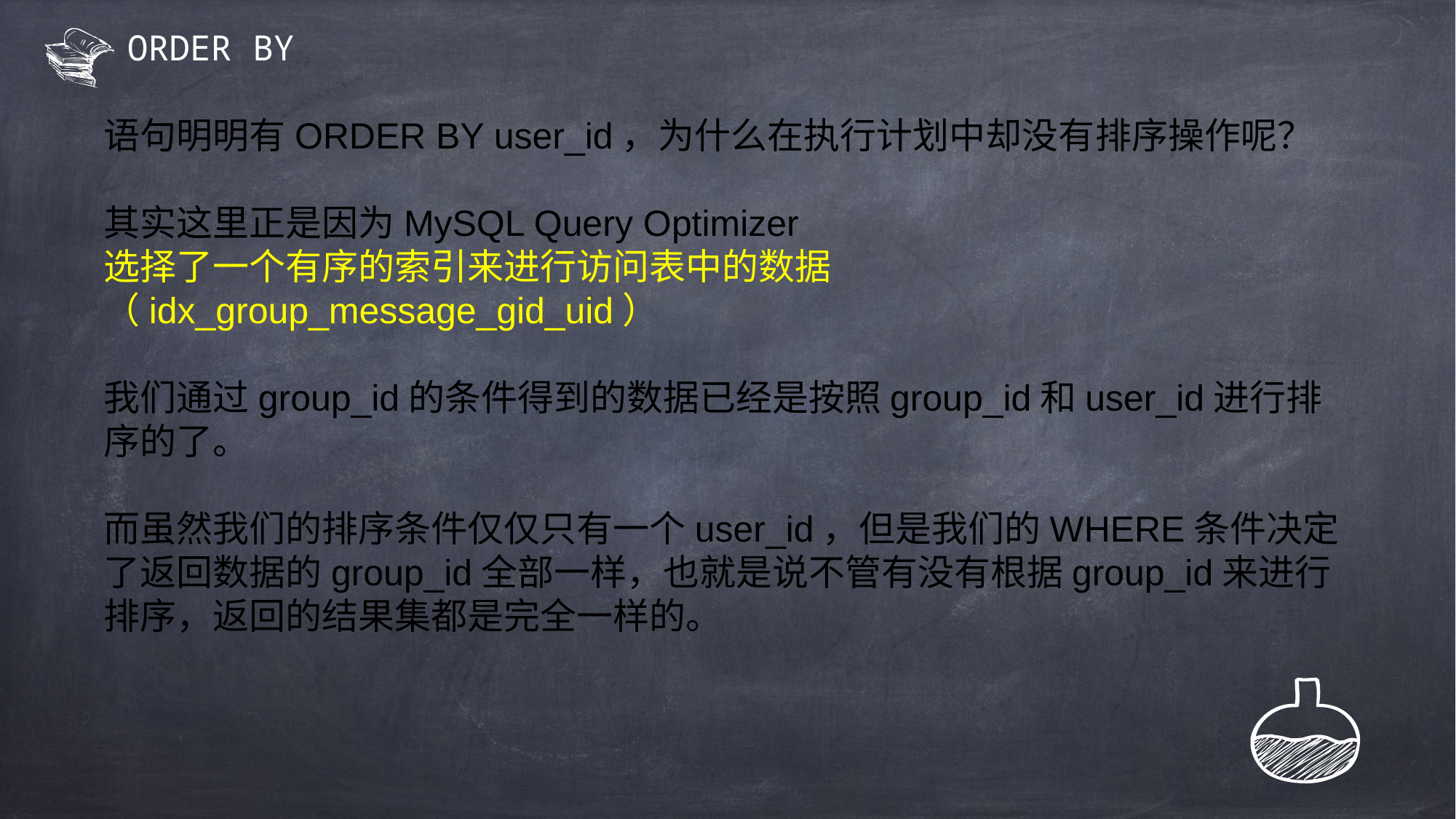

# ORDER BY

语句明明有ORDER BY user_id，为什么在执行计划中却没有排序操作呢？

其实这里正是因为MySQL Query Optimizer
选择了一个有序的索引来进行访问表中的数据（idx_group_message_gid_uid）

我们通过group_id的条件得到的数据已经是按照group_id和user_id进行排序的了。

而虽然我们的排序条件仅仅只有一个user_id，但是我们的WHERE条件决定了返回数据的group_id全部一样，也就是说不管有没有根据group_id来进行排序，返回的结果集都是完全一样的。